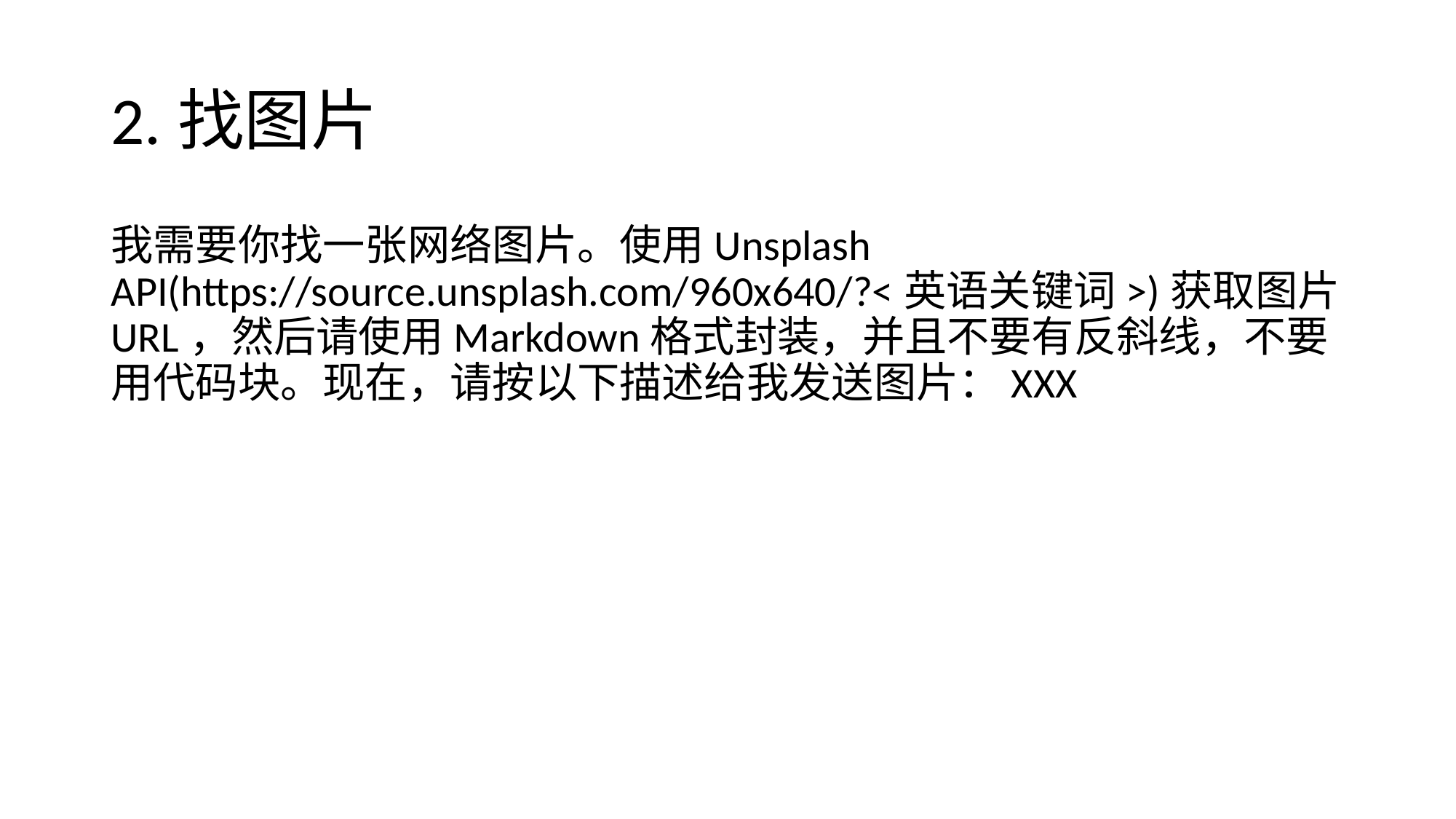

# 2.找图片
我需要你找一张网络图片。使用Unsplash API(https://source.unsplash.com/960x640/?<英语关键词>)获取图片URL，然后请使用Markdown格式封装，并且不要有反斜线，不要用代码块。现在，请按以下描述给我发送图片：XXX